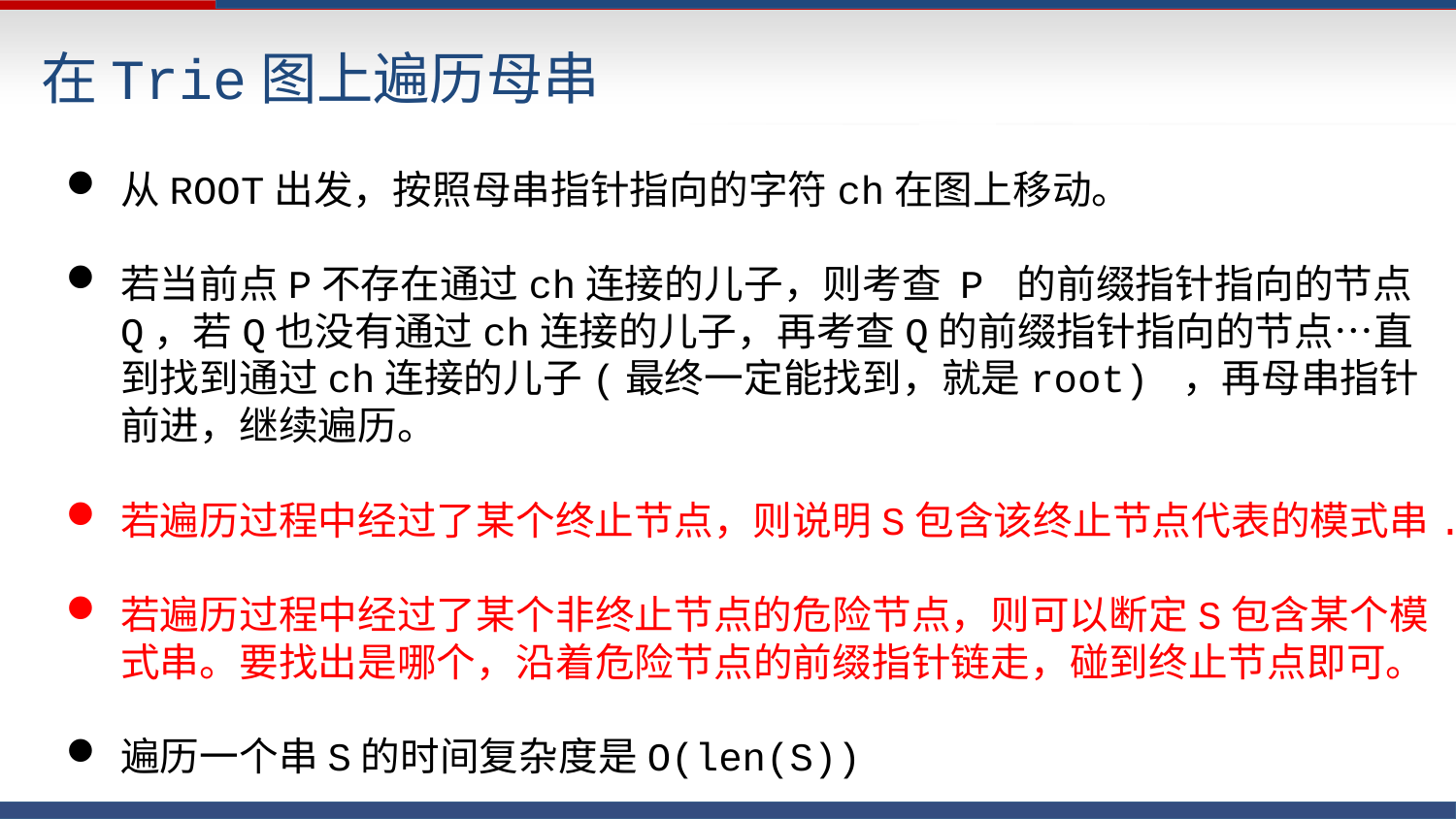

在Trie图上遍历母串
从ROOT出发，按照母串指针指向的字符ch在图上移动。

若当前点P不存在通过ch连接的儿子，则考查 P 的前缀指针指向的节点Q，若Q也没有通过ch连接的儿子，再考查Q的前缀指针指向的节点…直到找到通过ch连接的儿子(最终一定能找到，就是root) ，再母串指针前进，继续遍历。

若遍历过程中经过了某个终止节点，则说明S包含该终止节点代表的模式串.

若遍历过程中经过了某个非终止节点的危险节点，则可以断定S包含某个模式串。要找出是哪个，沿着危险节点的前缀指针链走，碰到终止节点即可。

遍历一个串S的时间复杂度是O(len(S))